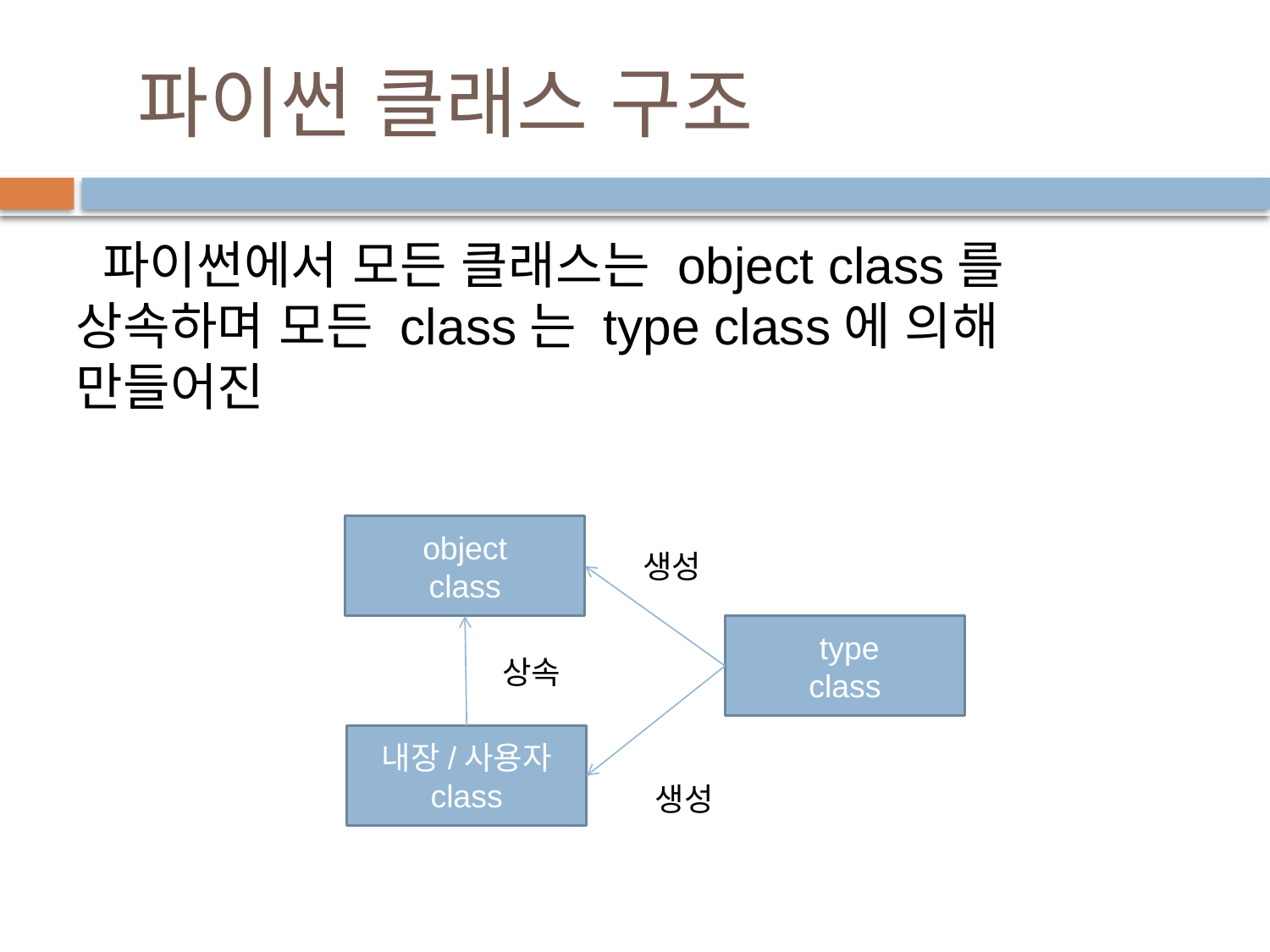

# 파이썬 클래스 구조
 파이썬에서 모든 클래스는 object class를 상속하며 모든 class는 type class에 의해 만들어진
 object
class
 생성
 type
class
 상속
내장/사용자
class
 생성